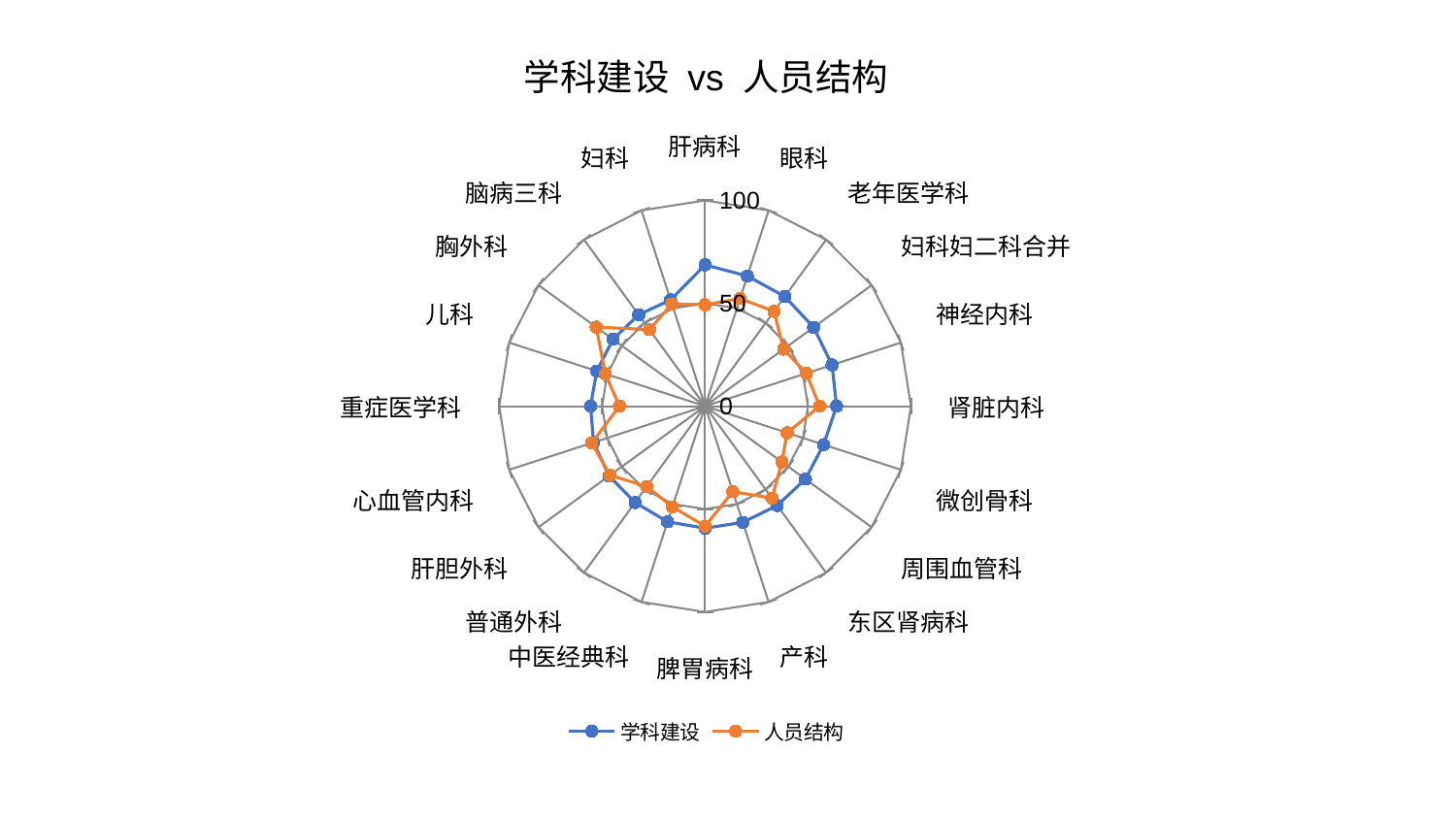

### Chart: 学科建设 vs 人员结构

| Category | 学科建设 | 人员结构 |
|---|---|---|
| 肝病科 | 68.67683391648326 | 49.30001839410143 |
| 眼科 | 66.49835233665182 | 54.946937953259834 |
| 老年医学科 | 65.86682642225396 | 56.974668202752966 |
| 妇科妇二科合并 | 65.17868956440775 | 47.18012426188878 |
| 神经内科 | 64.85231487515505 | 51.70221424987559 |
| 肾脏内科 | 63.874222721086426 | 55.67555099740817 |
| 微创骨科 | 60.52541932824534 | 41.909658785376365 |
| 周围血管科 | 60.28182430112331 | 46.14736633590791 |
| 东区肾病科 | 59.63331782829346 | 55.24996761629835 |
| 产科 | 59.34771141226568 | 43.67419228623007 |
| 脾胃病科 | 59.326118350749745 | 58.299919297691936 |
| 中医经典科 | 59.067786600877305 | 51.42870318303684 |
| 普通外科 | 57.83411429421969 | 48.22729690044609 |
| 肝胆外科 | 57.658249496107125 | 57.09997788786263 |
| 心血管内科 | 56.94864213797216 | 57.896476641563595 |
| 重症医学科 | 55.63231541110308 | 41.58162121776345 |
| 儿科 | 55.34514254102638 | 50.94205853488889 |
| 胸外科 | 55.28394188593106 | 65.35854386246328 |
| 脑病三科 | 54.91108467128158 | 45.986959610236056 |
| 妇科 | 54.30393865728363 | 52.22207740942956 |
14